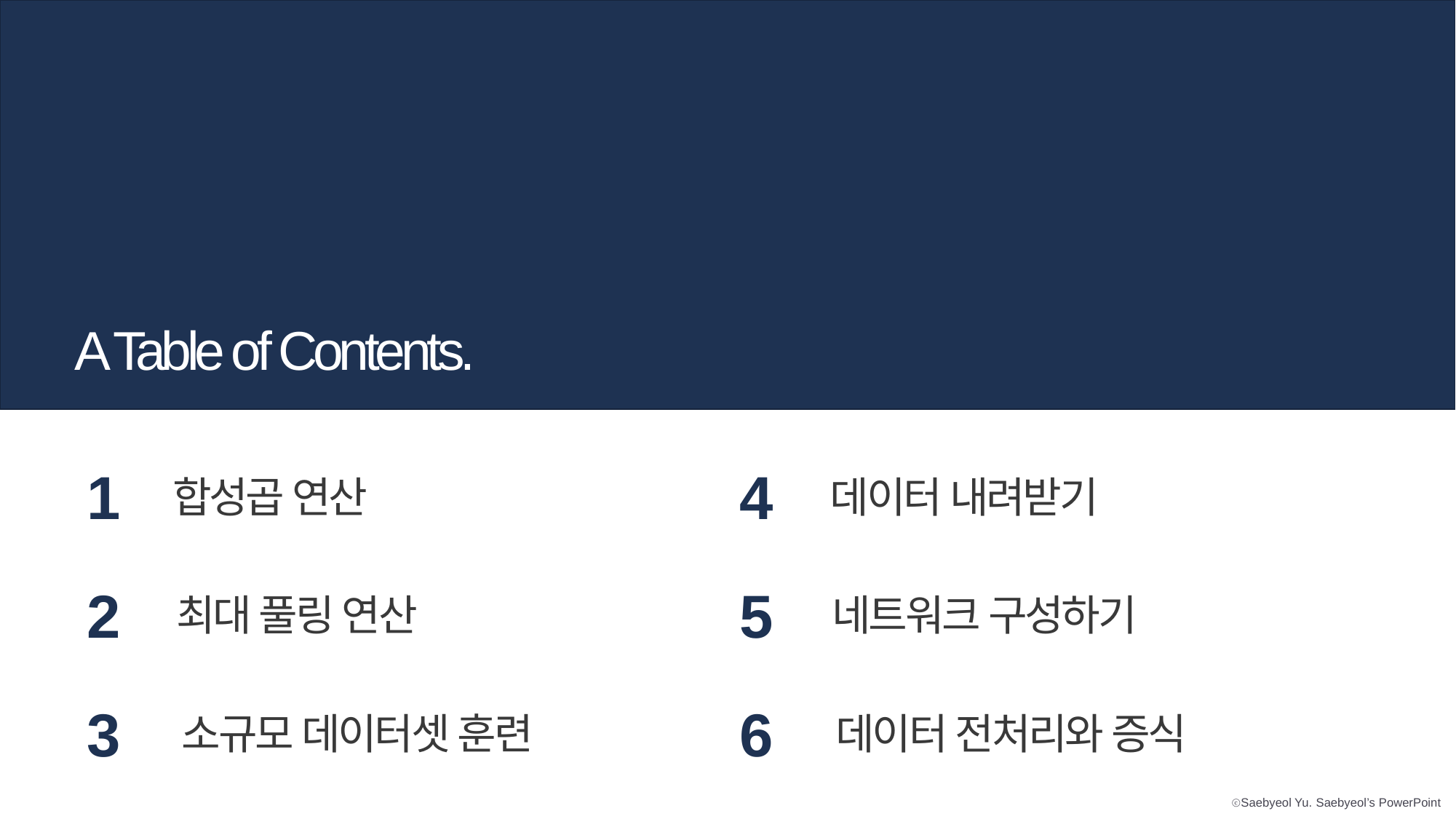

A Table of Contents.
1
합성곱 연산
4
데이터 내려받기
2
최대 풀링 연산
5
네트워크 구성하기
3
소규모 데이터셋 훈련
6
데이터 전처리와 증식